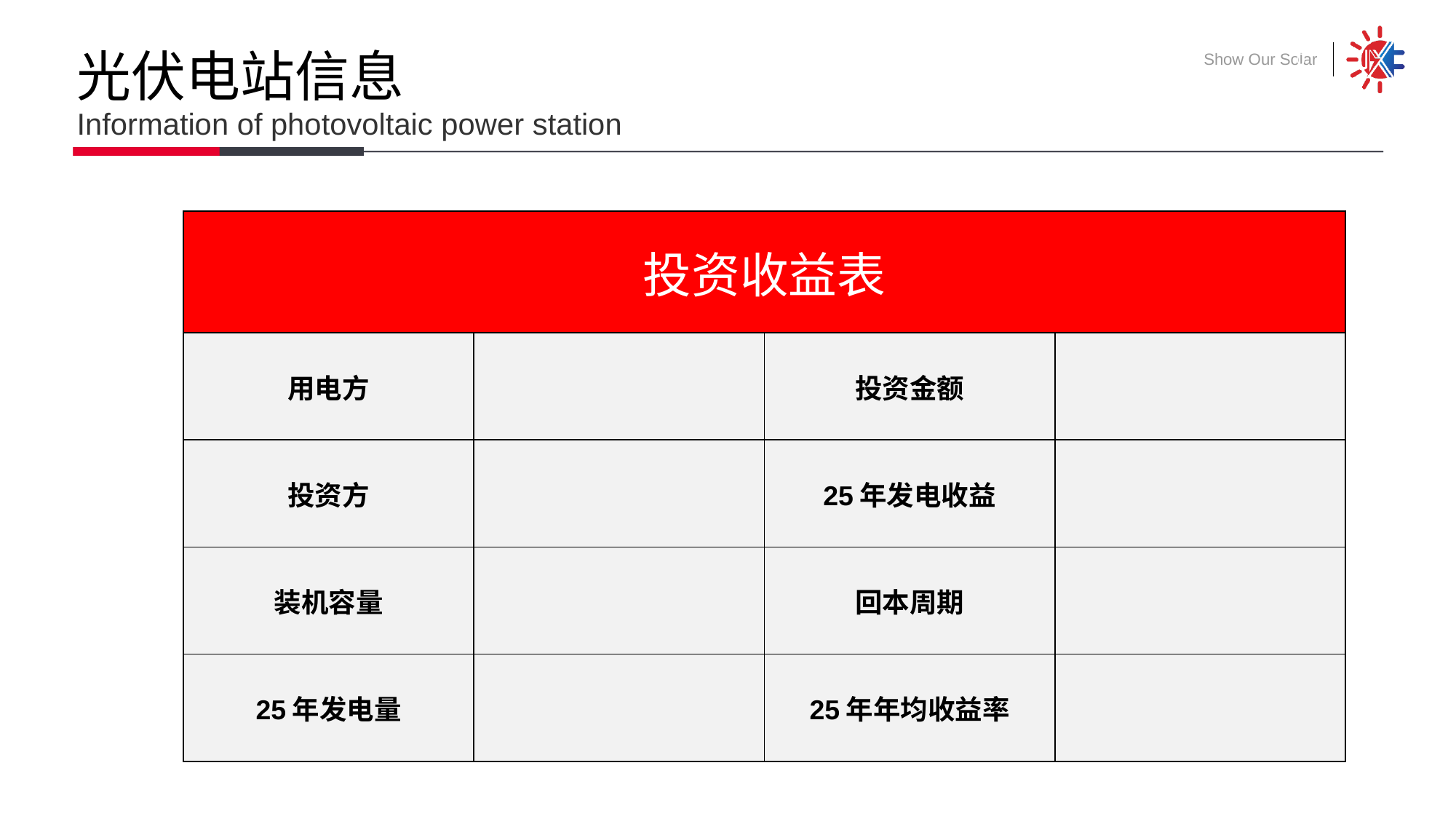

光伏电站信息
Information of photovoltaic power station
| 投资收益表 |  |  |  |
| --- | --- | --- | --- |
| 用电方 |  | 投资金额 |  |
| 投资方 |  | 25年发电收益 |  |
| 装机容量 |  | 回本周期 |  |
| 25年发电量 |  | 25年年均收益率 |  |